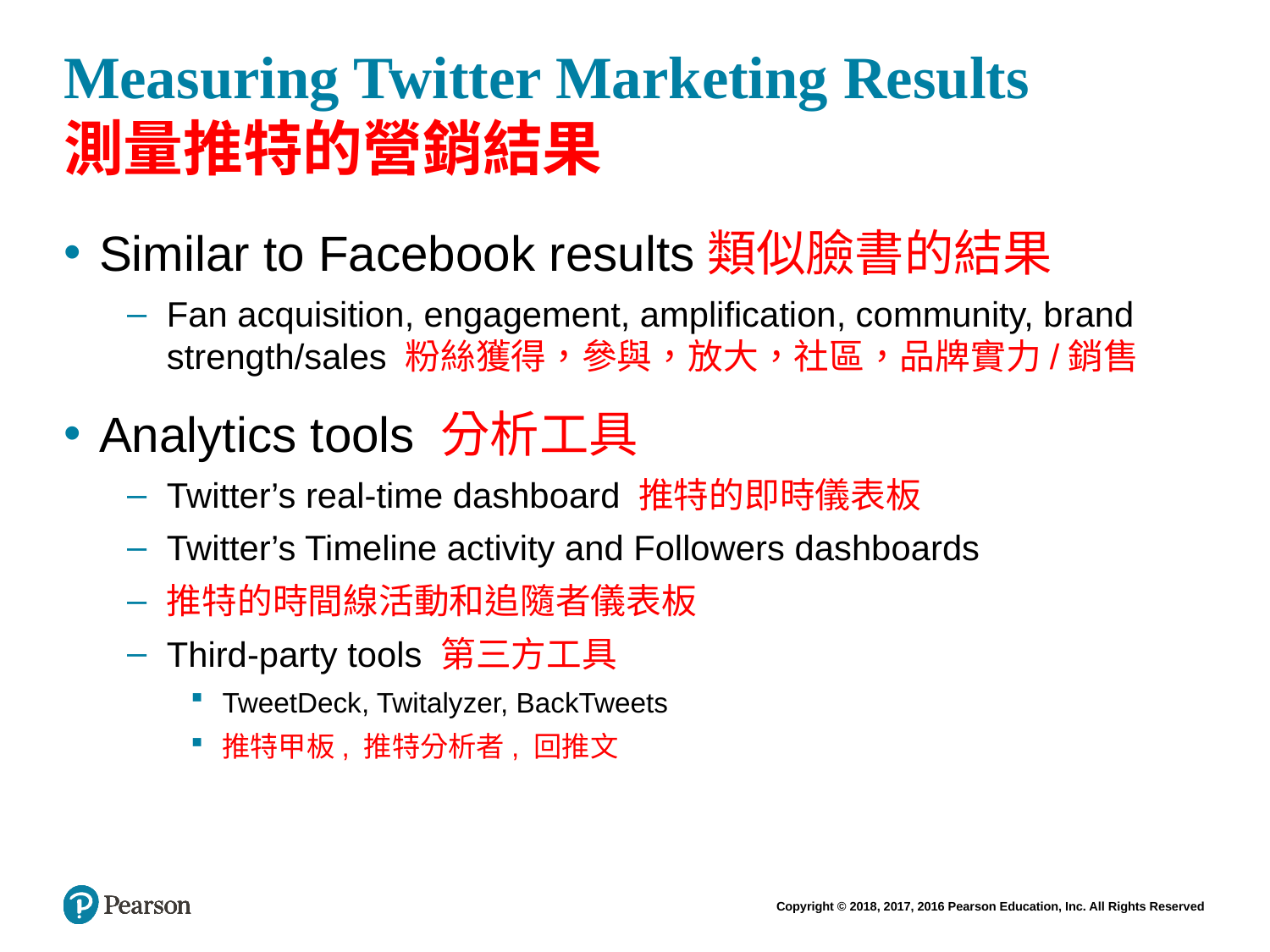

# Measuring Twitter Marketing Results 測量推特的營銷結果
Similar to Facebook results類似臉書的結果
Fan acquisition, engagement, amplification, community, brand strength/sales 粉絲獲得，參與，放大，社區，品牌實力/銷售
Analytics tools 分析工具
Twitter’s real-time dashboard 推特的即時儀表板
Twitter’s Timeline activity and Followers dashboards
推特的時間線活動和追隨者儀表板
Third-party tools 第三方工具
TweetDeck, Twitalyzer, BackTweets
推特甲板, 推特分析者, 回推文